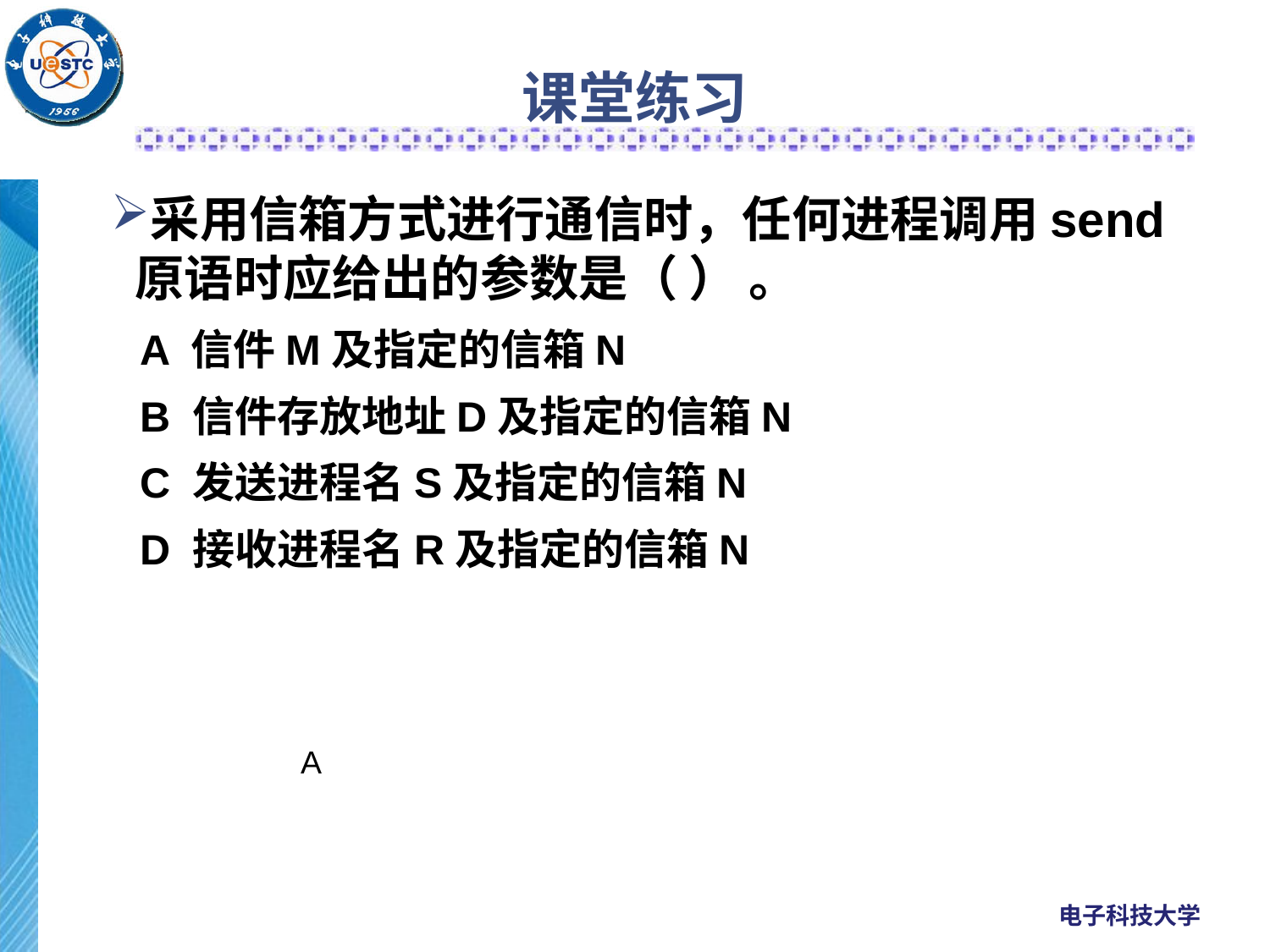

# 课堂练习
采用信箱方式进行通信时，任何进程调用send原语时应给出的参数是（ ） 。
A 信件M及指定的信箱N
B 信件存放地址D及指定的信箱N
C 发送进程名S及指定的信箱N
D 接收进程名R及指定的信箱N
A